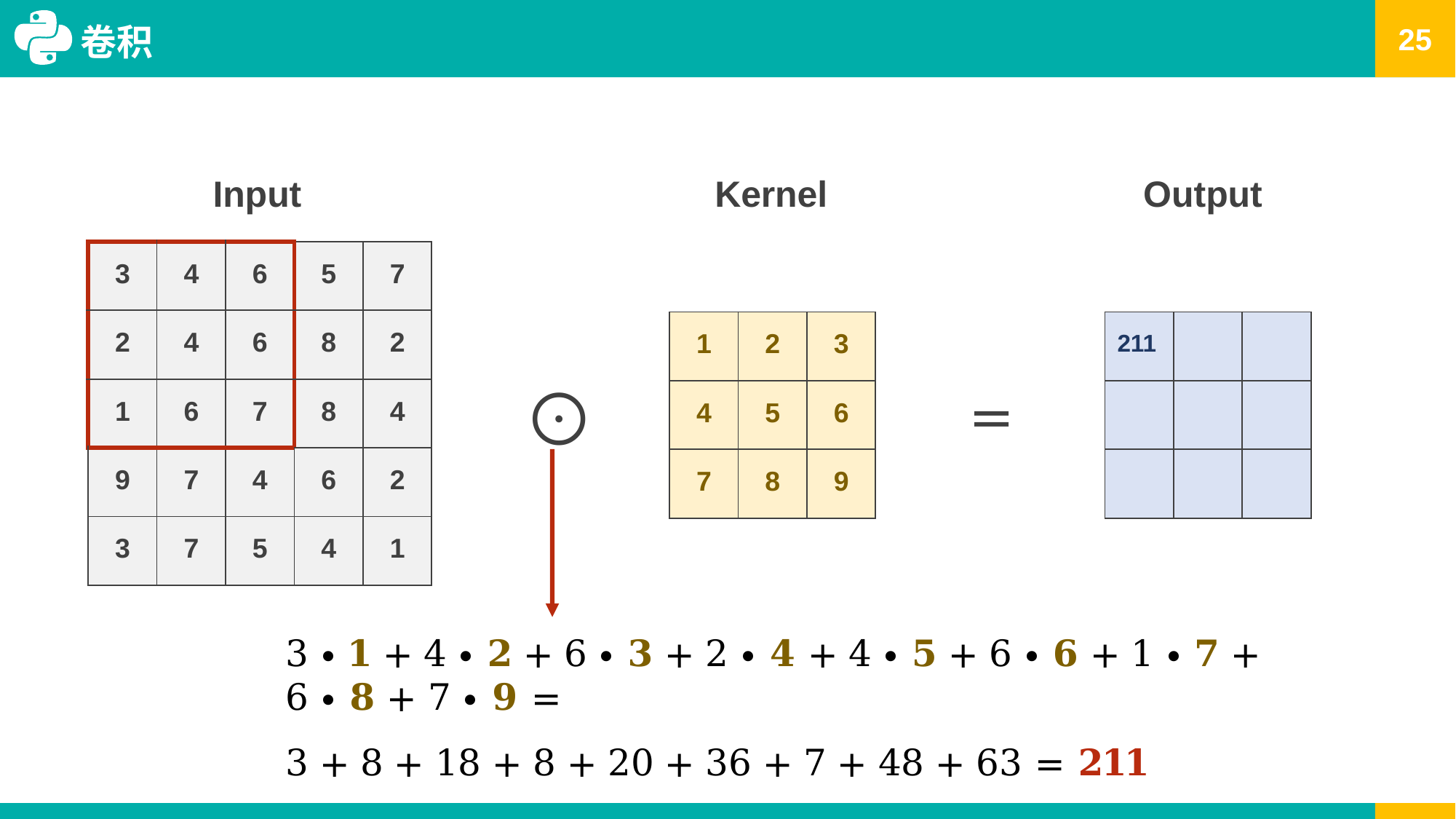

# 卷积
Input
Kernel
Output
| 3 | 4 | 6 | 5 | 7 |
| --- | --- | --- | --- | --- |
| 2 | 4 | 6 | 8 | 2 |
| 1 | 6 | 7 | 8 | 4 |
| 9 | 7 | 4 | 6 | 2 |
| 3 | 7 | 5 | 4 | 1 |
| 1 | 2 | 3 |
| --- | --- | --- |
| 4 | 5 | 6 |
| 7 | 8 | 9 |
| 211 |  |  |
| --- | --- | --- |
|  |  |  |
|  |  |  |
⨀
=

3 ∙ 𝟏 + 4 ∙ 𝟐 + 6 ∙ 𝟑 + 2 ∙ 𝟒 + 4 ∙ 𝟓 + 6 ∙ 𝟔 + 1 ∙ 𝟕 + 6 ∙ 𝟖 + 7 ∙ 𝟗 =
3 + 8 + 18 + 8 + 20 + 36 + 7 + 48 + 63 = 𝟐𝟏𝟏